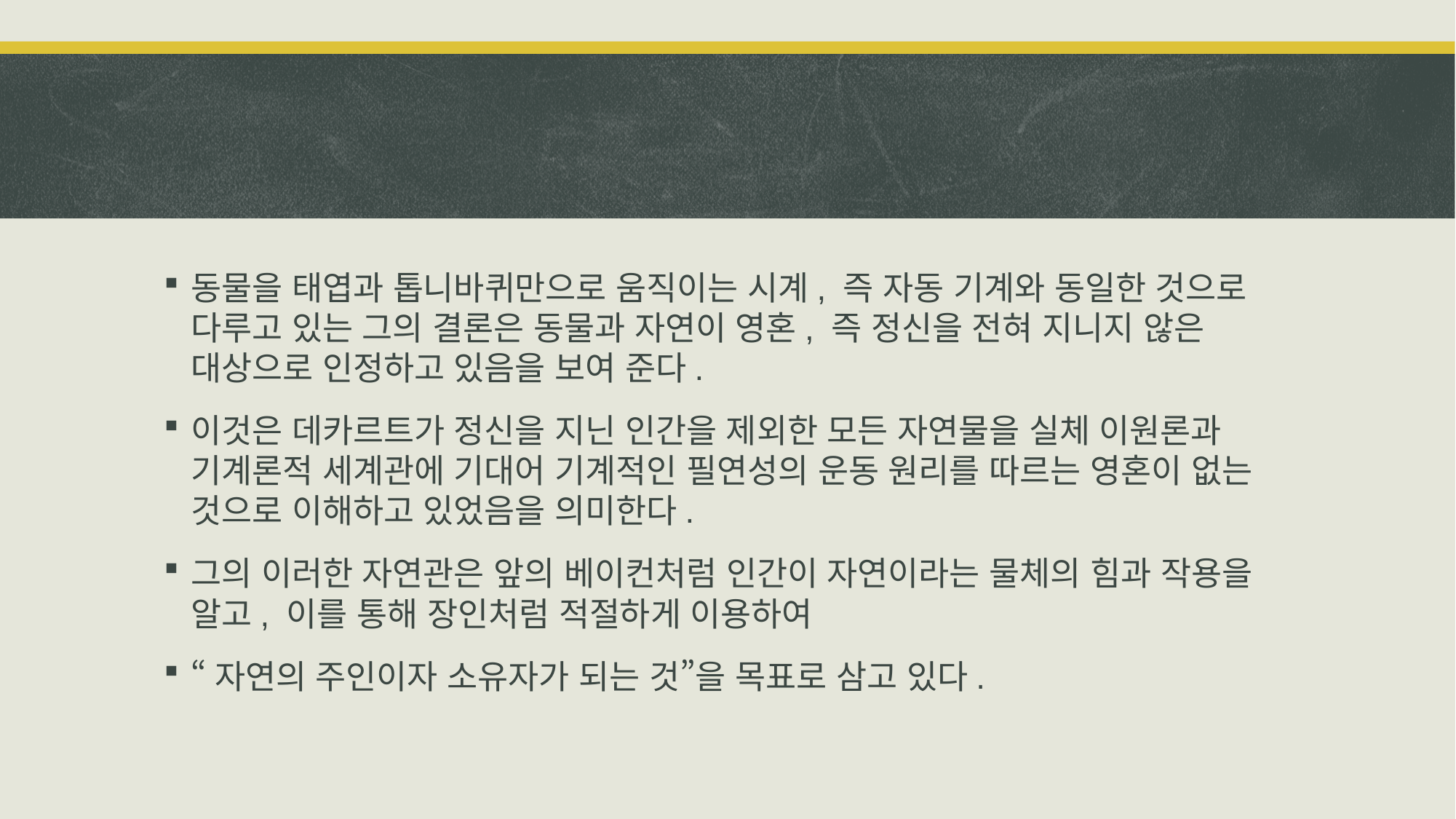

#
동물을 태엽과 톱니바퀴만으로 움직이는 시계, 즉 자동 기계와 동일한 것으로 다루고 있는 그의 결론은 동물과 자연이 영혼, 즉 정신을 전혀 지니지 않은 대상으로 인정하고 있음을 보여 준다.
이것은 데카르트가 정신을 지닌 인간을 제외한 모든 자연물을 실체 이원론과 기계론적 세계관에 기대어 기계적인 필연성의 운동 원리를 따르는 영혼이 없는 것으로 이해하고 있었음을 의미한다.
그의 이러한 자연관은 앞의 베이컨처럼 인간이 자연이라는 물체의 힘과 작용을 알고, 이를 통해 장인처럼 적절하게 이용하여
“자연의 주인이자 소유자가 되는 것”을 목표로 삼고 있다.